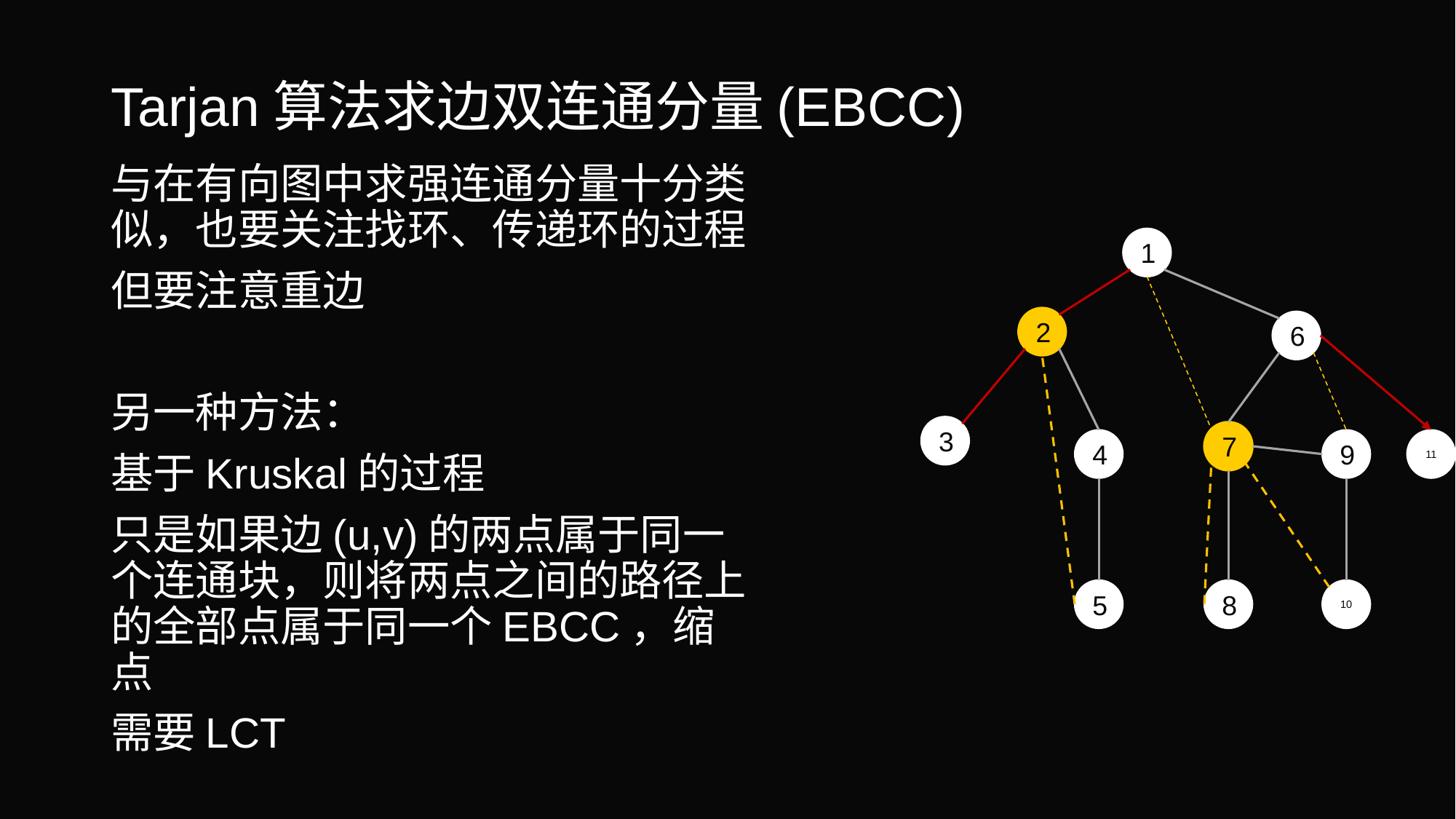

# Tarjan算法求边双连通分量(EBCC)
与在有向图中求强连通分量十分类似，也要关注找环、传递环的过程
但要注意重边

另一种方法：
基于Kruskal的过程
只是如果边(u,v)的两点属于同一个连通块，则将两点之间的路径上的全部点属于同一个EBCC，缩点
需要LCT
1
2
6
3
7
11
4
9
10
8
5